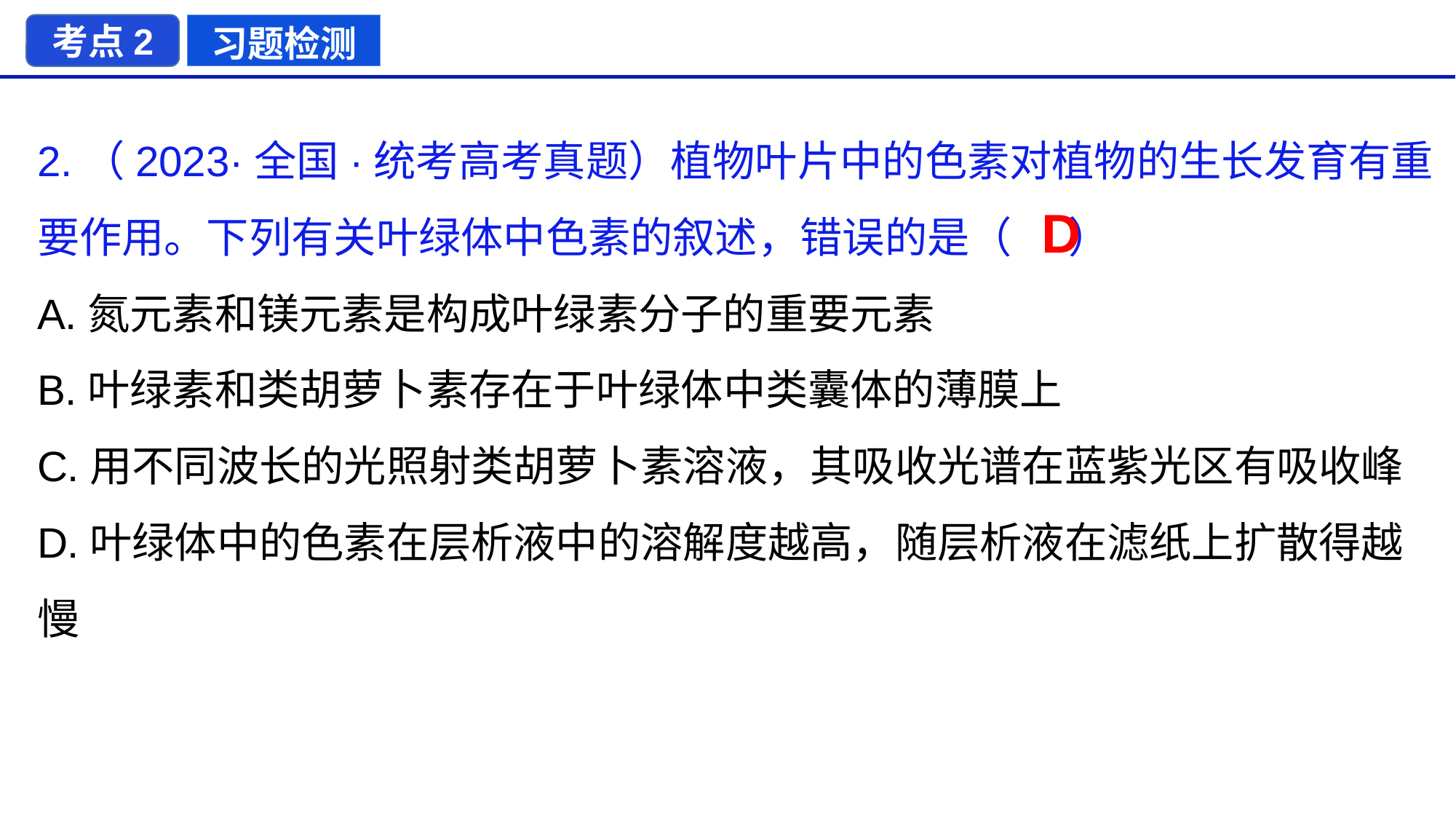

考点2
习题检测

2.（2023·全国·统考高考真题）植物叶片中的色素对植物的生长发育有重要作用。下列有关叶绿体中色素的叙述，错误的是（      ）
A.氮元素和镁元素是构成叶绿素分子的重要元素
B.叶绿素和类胡萝卜素存在于叶绿体中类囊体的薄膜上
C.用不同波长的光照射类胡萝卜素溶液，其吸收光谱在蓝紫光区有吸收峰
D.叶绿体中的色素在层析液中的溶解度越高，随层析液在滤纸上扩散得越慢
D